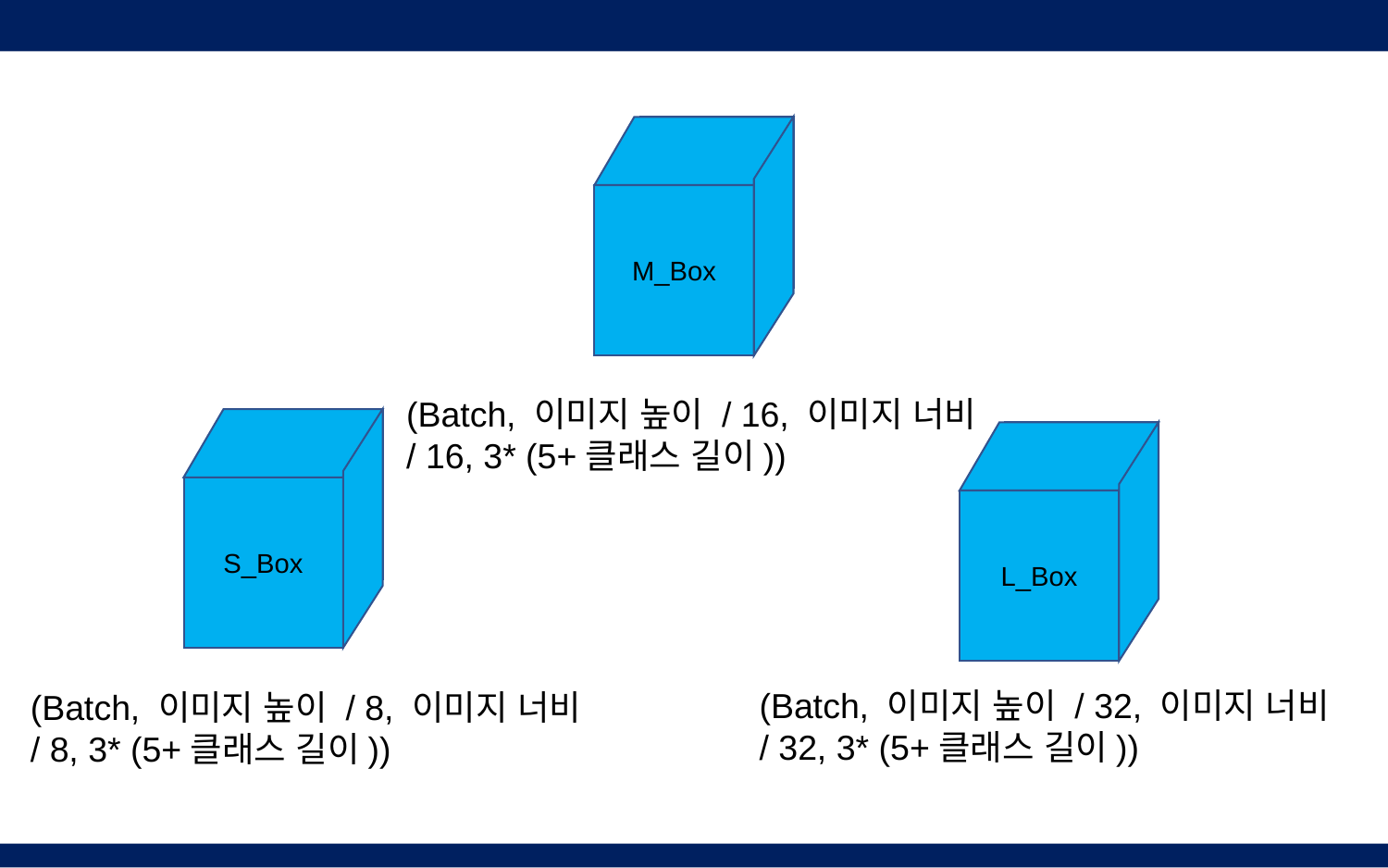

M_Box

(Batch, 이미지 높이 / 16, 이미지 너비 / 16, 3* (5+클래스 길이))

S_Box

L_Box

(Batch, 이미지 높이 / 32, 이미지 너비 / 32, 3* (5+클래스 길이))
(Batch, 이미지 높이 / 8, 이미지 너비 / 8, 3* (5+클래스 길이))